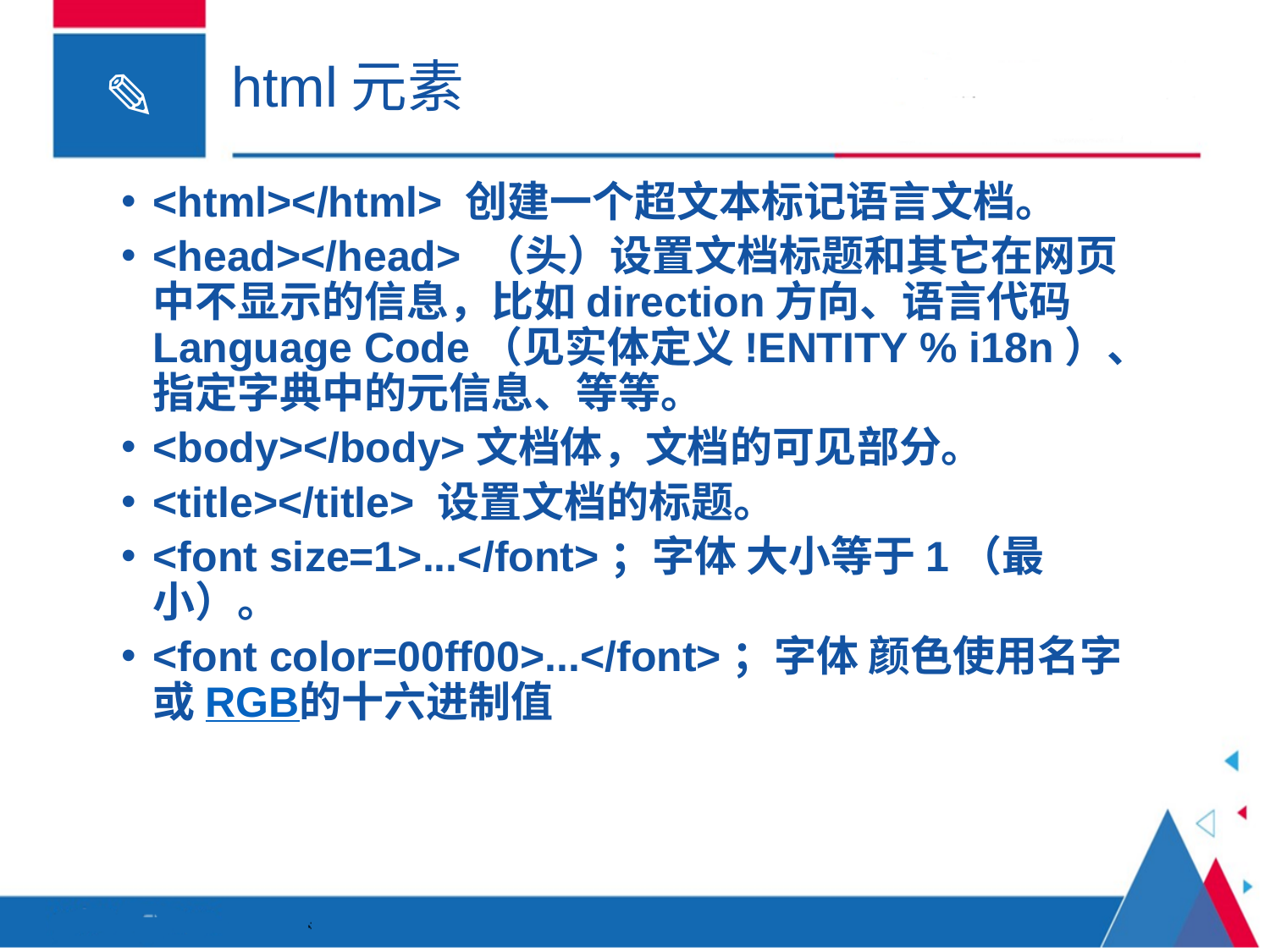

# html元素
<html></html> 创建一个超文本标记语言文档。
<head></head> （头）设置文档标题和其它在网页中不显示的信息，比如direction方向、语言代码Language Code（见实体定义!ENTITY % i18n）、指定字典中的元信息、等等。
<body></body>文档体，文档的可见部分。
<title></title> 设置文档的标题。
<font size=1>...</font>；字体 大小等于1（最小）。
<font color=00ff00>...</font>；字体 颜色使用名字或RGB的十六进制值